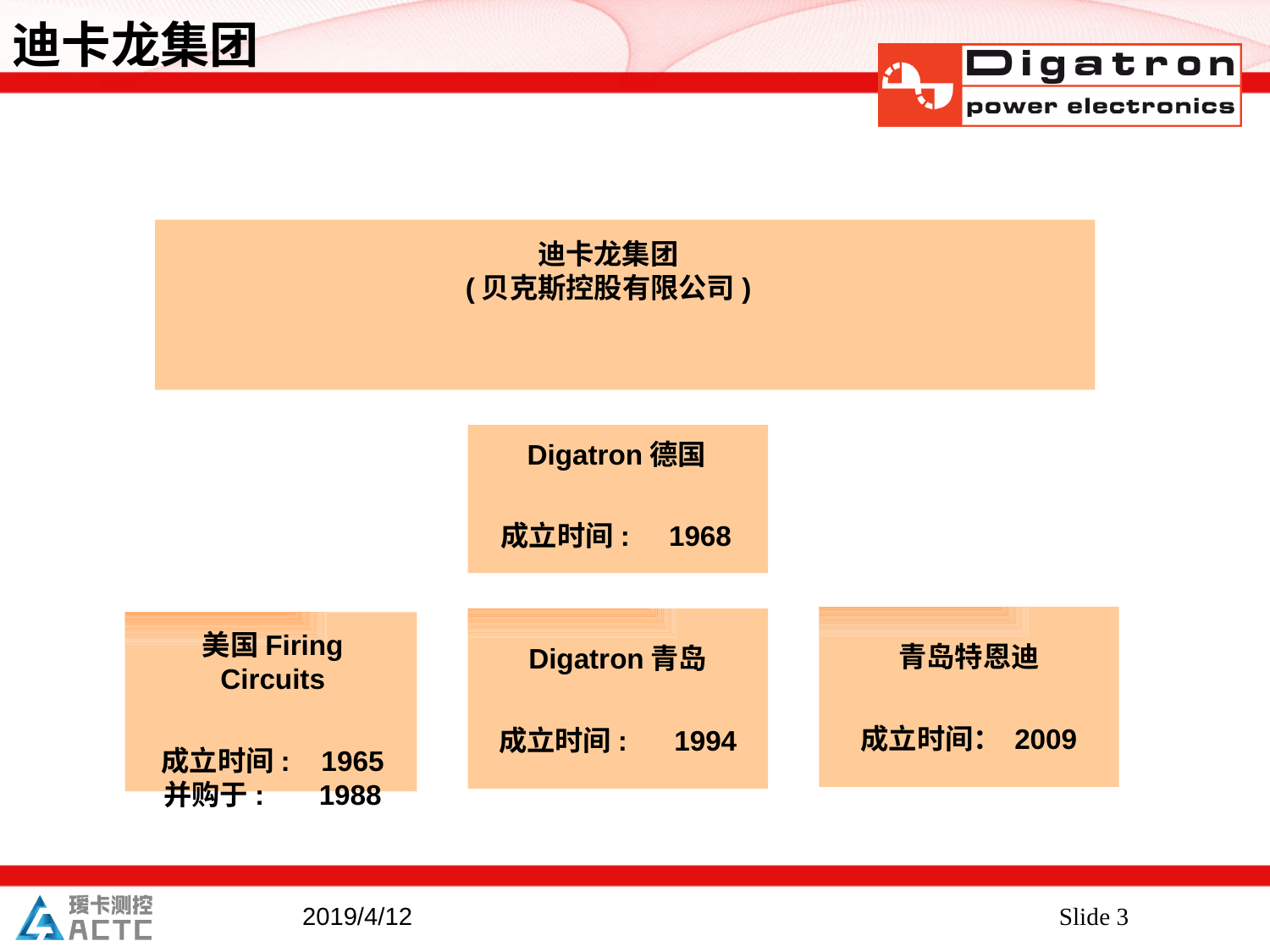

迪卡龙集团

迪卡龙集团
(贝克斯控股有限公司)

Digatron德国
成立时间:     1968
4
青岛特恩迪
成立时间： 2009
Digatron青岛
成立时间:      1994

美国Firing Circuits
成立时间:    1965
并购于:       1988
Slide 3
2019/4/12